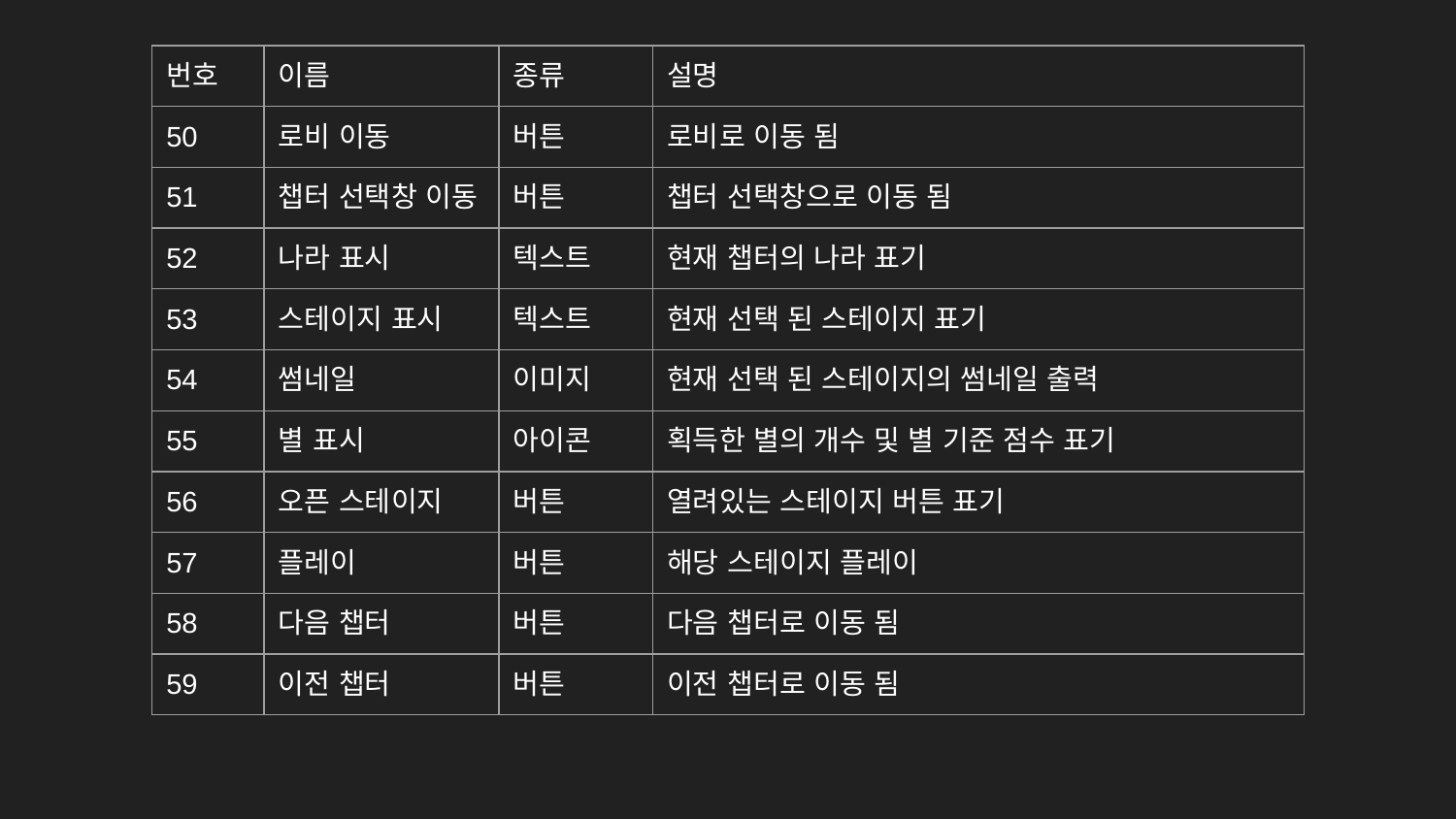

| 번호 | 이름 | 종류 | 설명 |
| --- | --- | --- | --- |
| 50 | 로비 이동 | 버튼 | 로비로 이동 됨 |
| 51 | 챕터 선택창 이동 | 버튼 | 챕터 선택창으로 이동 됨 |
| 52 | 나라 표시 | 텍스트 | 현재 챕터의 나라 표기 |
| 53 | 스테이지 표시 | 텍스트 | 현재 선택 된 스테이지 표기 |
| 54 | 썸네일 | 이미지 | 현재 선택 된 스테이지의 썸네일 출력 |
| 55 | 별 표시 | 아이콘 | 획득한 별의 개수 및 별 기준 점수 표기 |
| 56 | 오픈 스테이지 | 버튼 | 열려있는 스테이지 버튼 표기 |
| 57 | 플레이 | 버튼 | 해당 스테이지 플레이 |
| 58 | 다음 챕터 | 버튼 | 다음 챕터로 이동 됨 |
| 59 | 이전 챕터 | 버튼 | 이전 챕터로 이동 됨 |